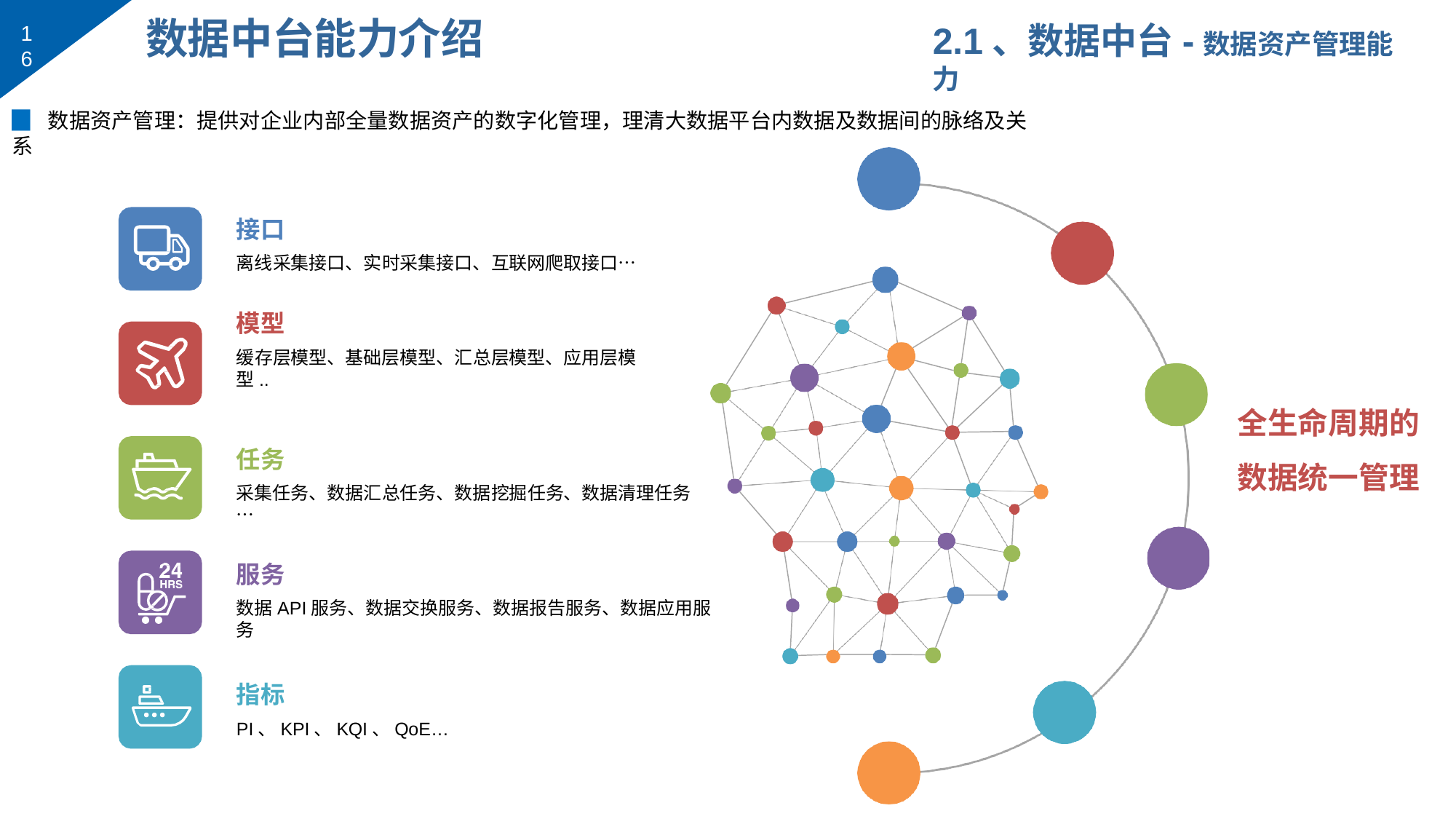

# 数据中台能力介绍
2.1、数据中台-数据资产管理能力
16
▉	数据资产管理：提供对企业内部全量数据资产的数字化管理，理清大数据平台内数据及数据间的脉络及关系

接口
离线采集接口、实时采集接口、互联网爬取接口…

模型
缓存层模型、基础层模型、汇总层模型、应用层模型..

全生命周期的 数据统一管理
任务
采集任务、数据汇总任务、数据挖掘任务、数据清理任务…

服务
数据API服务、数据交换服务、数据报告服务、数据应用服务

指标
PI、KPI、KQI、QoE…